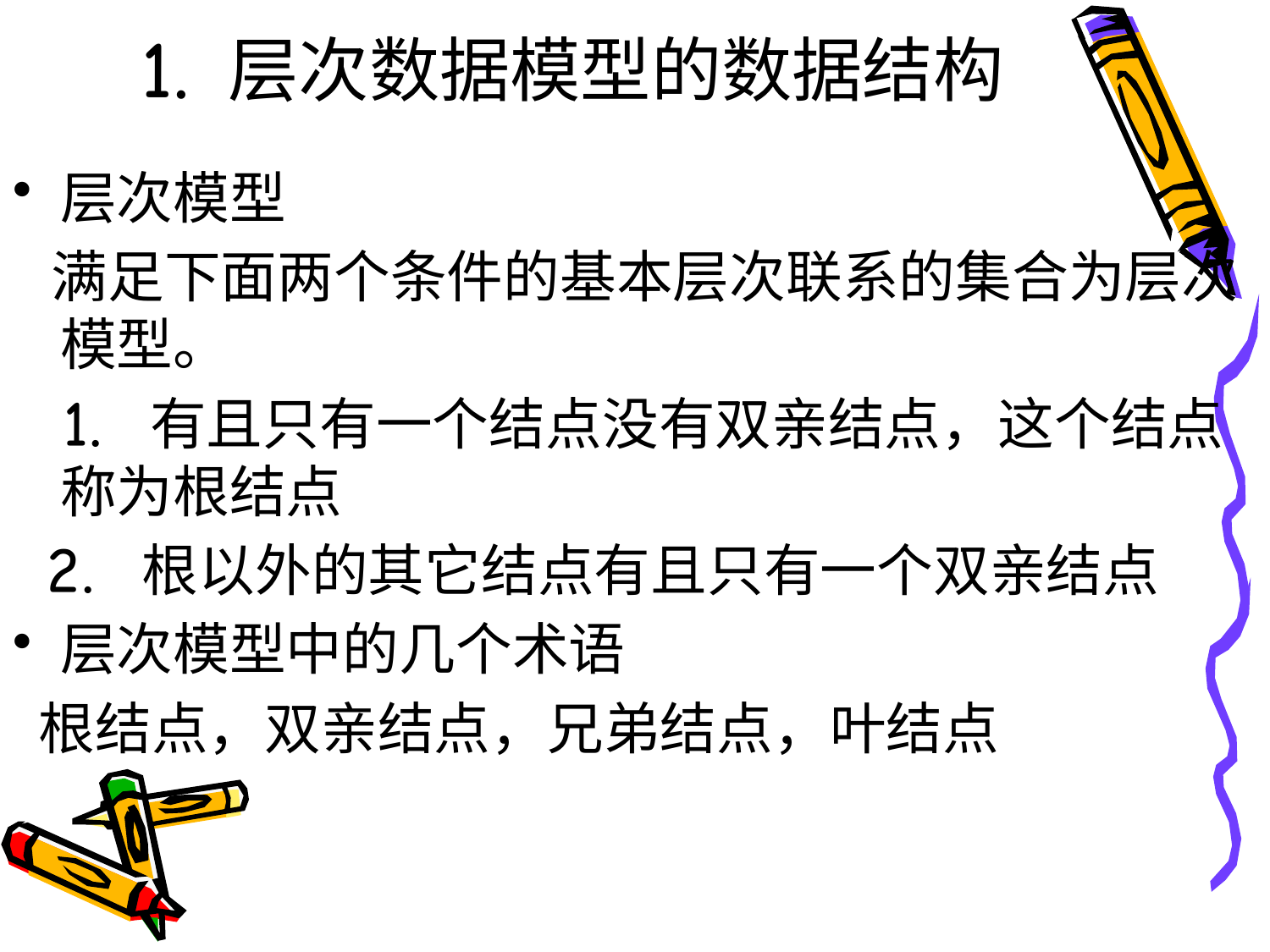

# 1. 层次数据模型的数据结构
层次模型
  满足下面两个条件的基本层次联系的集合为层次模型。
   1.  有且只有一个结点没有双亲结点，这个结点称为根结点
  2.  根以外的其它结点有且只有一个双亲结点
层次模型中的几个术语
 根结点，双亲结点，兄弟结点，叶结点